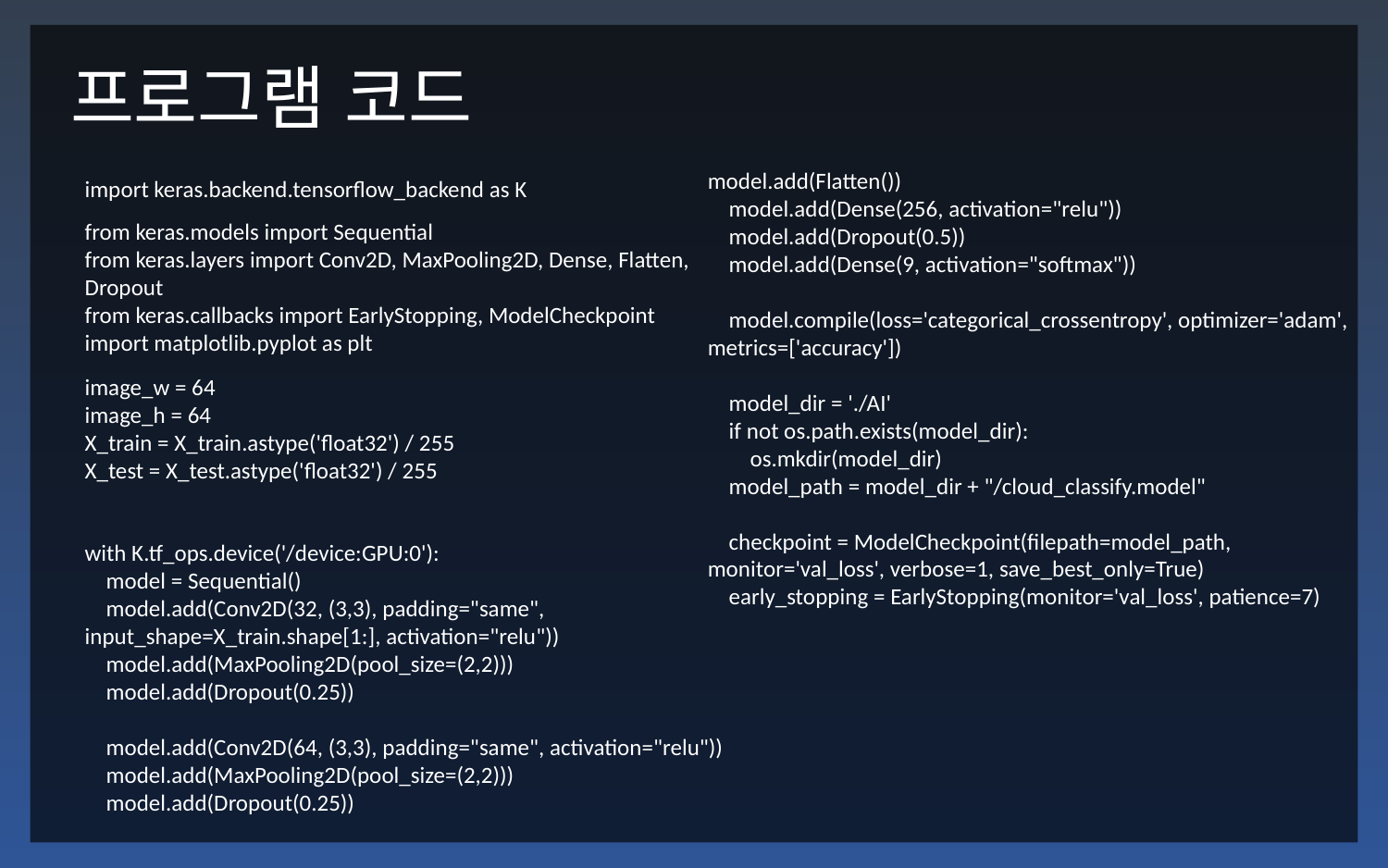

프로그램 코드
model.add(Flatten())
    model.add(Dense(256, activation="relu"))
    model.add(Dropout(0.5))
    model.add(Dense(9, activation="softmax"))

    model.compile(loss='categorical_crossentropy', optimizer='adam', metrics=['accuracy'])

    model_dir = './AI'
    if not os.path.exists(model_dir):
        os.mkdir(model_dir)
    model_path = model_dir + "/cloud_classify.model"

    checkpoint = ModelCheckpoint(filepath=model_path, monitor='val_loss', verbose=1, save_best_only=True)
    early_stopping = EarlyStopping(monitor='val_loss', patience=7)
import keras.backend.tensorflow_backend as K
from keras.models import Sequential
from keras.layers import Conv2D, MaxPooling2D, Dense, Flatten, Dropout
from keras.callbacks import EarlyStopping, ModelCheckpoint
import matplotlib.pyplot as plt
image_w = 64
image_h = 64
X_train = X_train.astype('float32') / 255
X_test = X_test.astype('float32') / 255

with K.tf_ops.device('/device:GPU:0'):
    model = Sequential()
    model.add(Conv2D(32, (3,3), padding="same", input_shape=X_train.shape[1:], activation="relu"))
    model.add(MaxPooling2D(pool_size=(2,2)))
    model.add(Dropout(0.25))

    model.add(Conv2D(64, (3,3), padding="same", activation="relu"))
    model.add(MaxPooling2D(pool_size=(2,2)))
    model.add(Dropout(0.25))